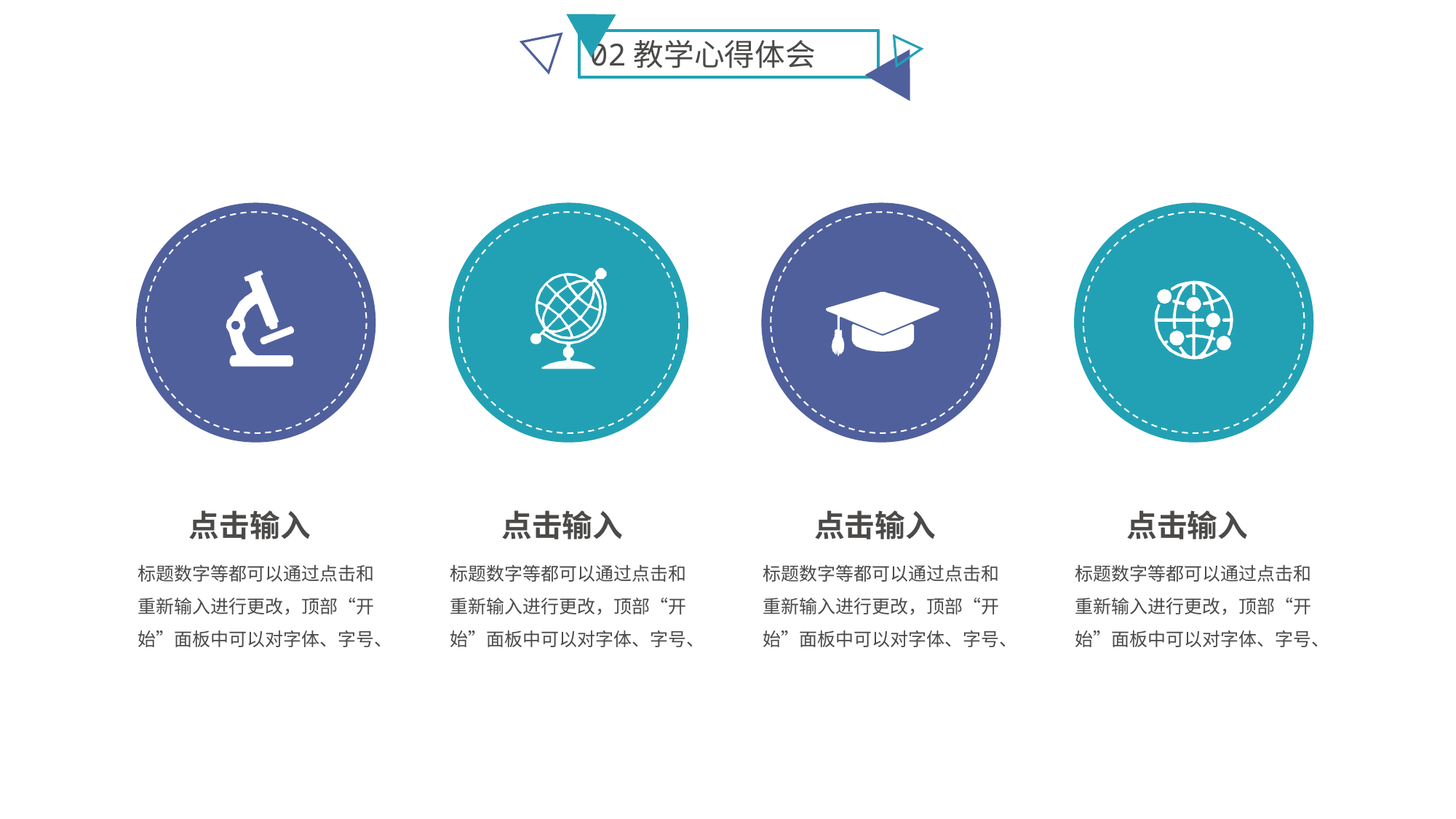

02教学心得体会

点击输入
标题数字等都可以通过点击和重新输入进行更改，顶部“开始”面板中可以对字体、字号、
点击输入
标题数字等都可以通过点击和重新输入进行更改，顶部“开始”面板中可以对字体、字号、
点击输入
标题数字等都可以通过点击和重新输入进行更改，顶部“开始”面板中可以对字体、字号、
点击输入
标题数字等都可以通过点击和重新输入进行更改，顶部“开始”面板中可以对字体、字号、